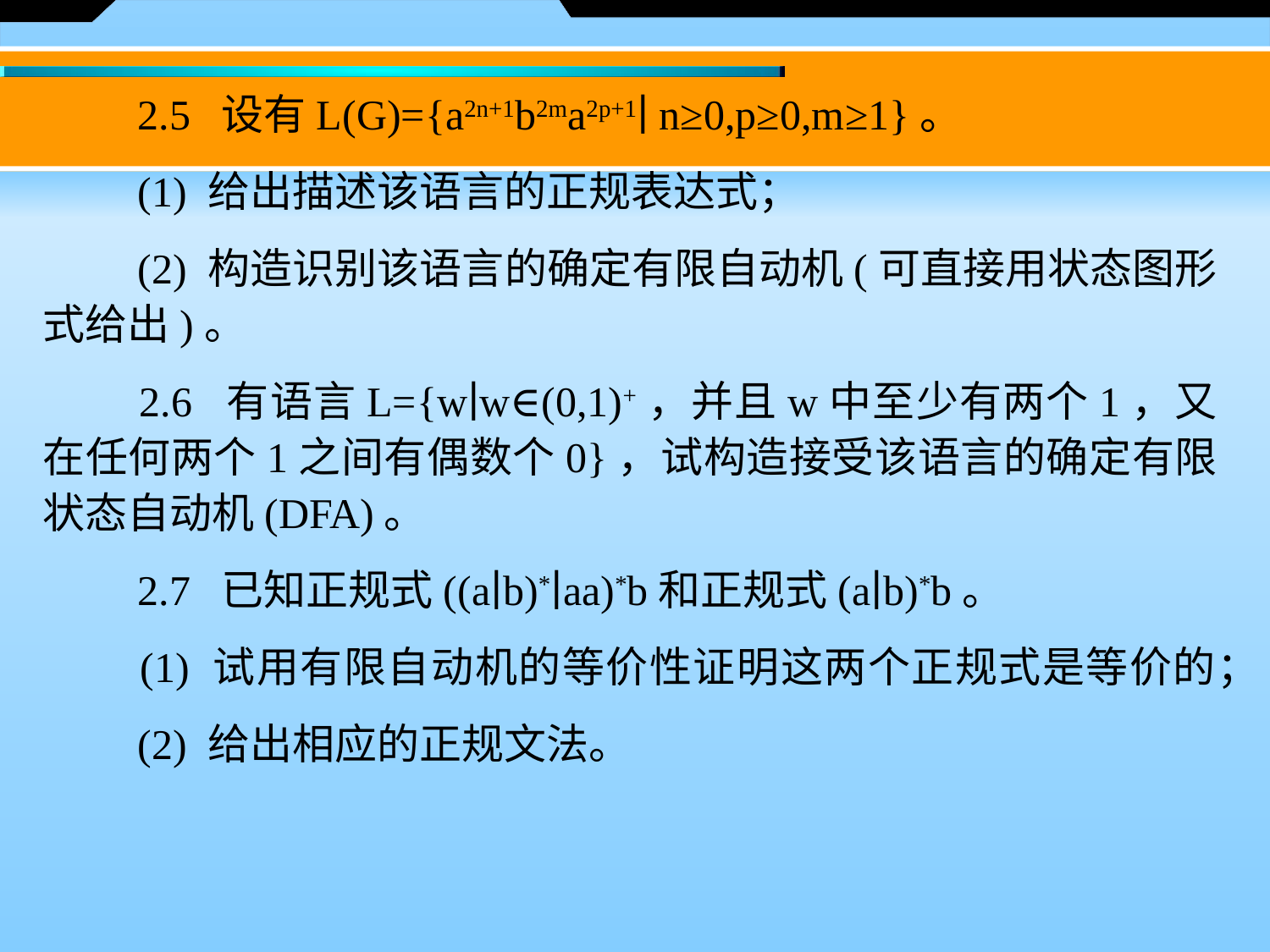

2.5  设有L(G)={a2n+1b2ma2p+1∣ n≥0,p≥0,m≥1}。
　　(1) 给出描述该语言的正规表达式；
　　(2) 构造识别该语言的确定有限自动机(可直接用状态图形式给出)。
　　2.6  有语言L={w∣w∈(0,1)+，并且w中至少有两个1，又在任何两个1之间有偶数个0}，试构造接受该语言的确定有限状态自动机(DFA)。
　　2.7  已知正规式((a∣b)*∣aa)*b和正规式(a∣b)*b。
　　(1) 试用有限自动机的等价性证明这两个正规式是等价的；
　　(2) 给出相应的正规文法。